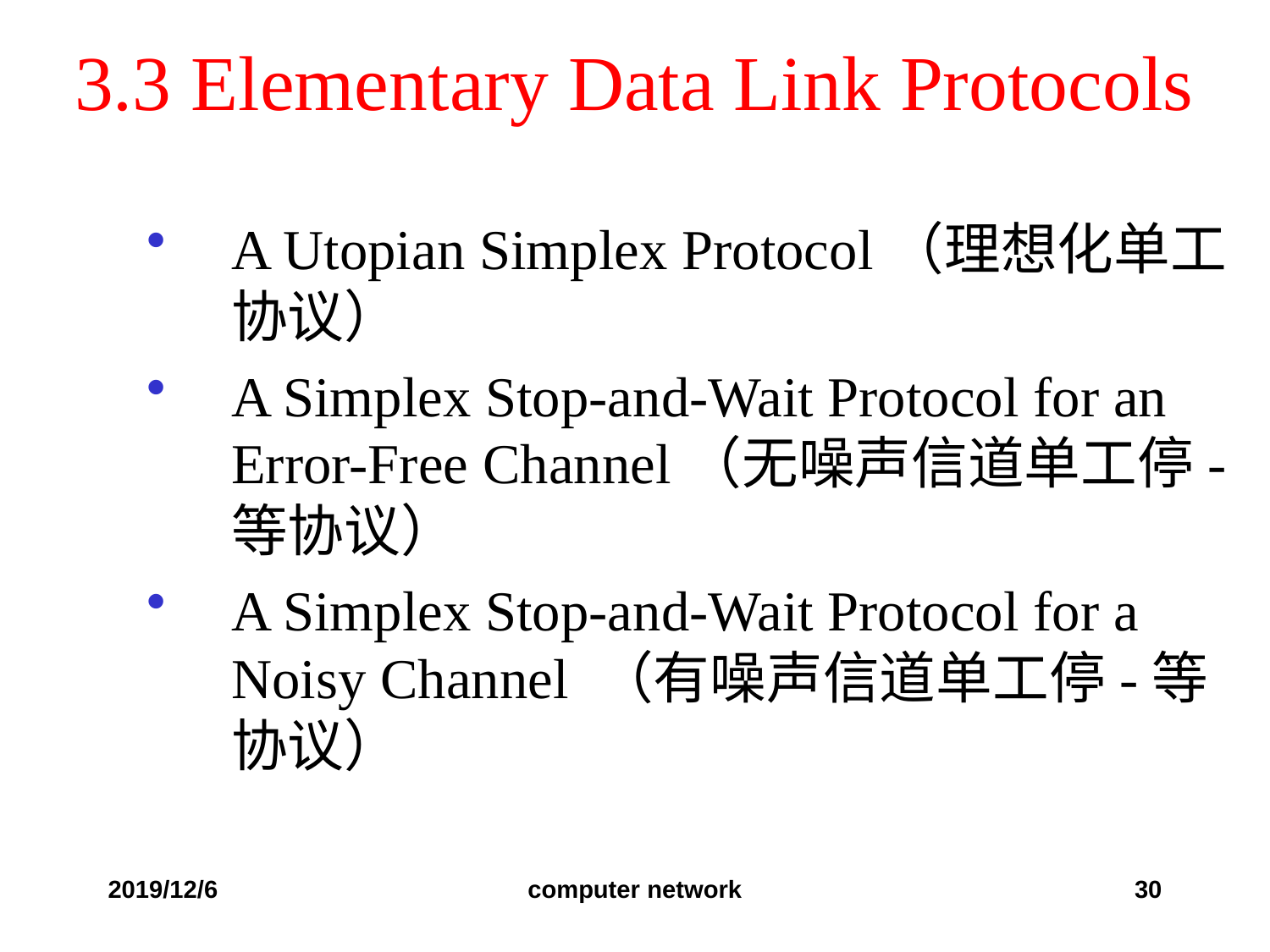

# 3.3 Elementary Data Link Protocols
A Utopian Simplex Protocol（理想化单工协议）
A Simplex Stop-and-Wait Protocol for an Error-Free Channel（无噪声信道单工停-等协议）
A Simplex Stop-and-Wait Protocol for a Noisy Channel （有噪声信道单工停-等协议）

2019/12/6
computer network
30